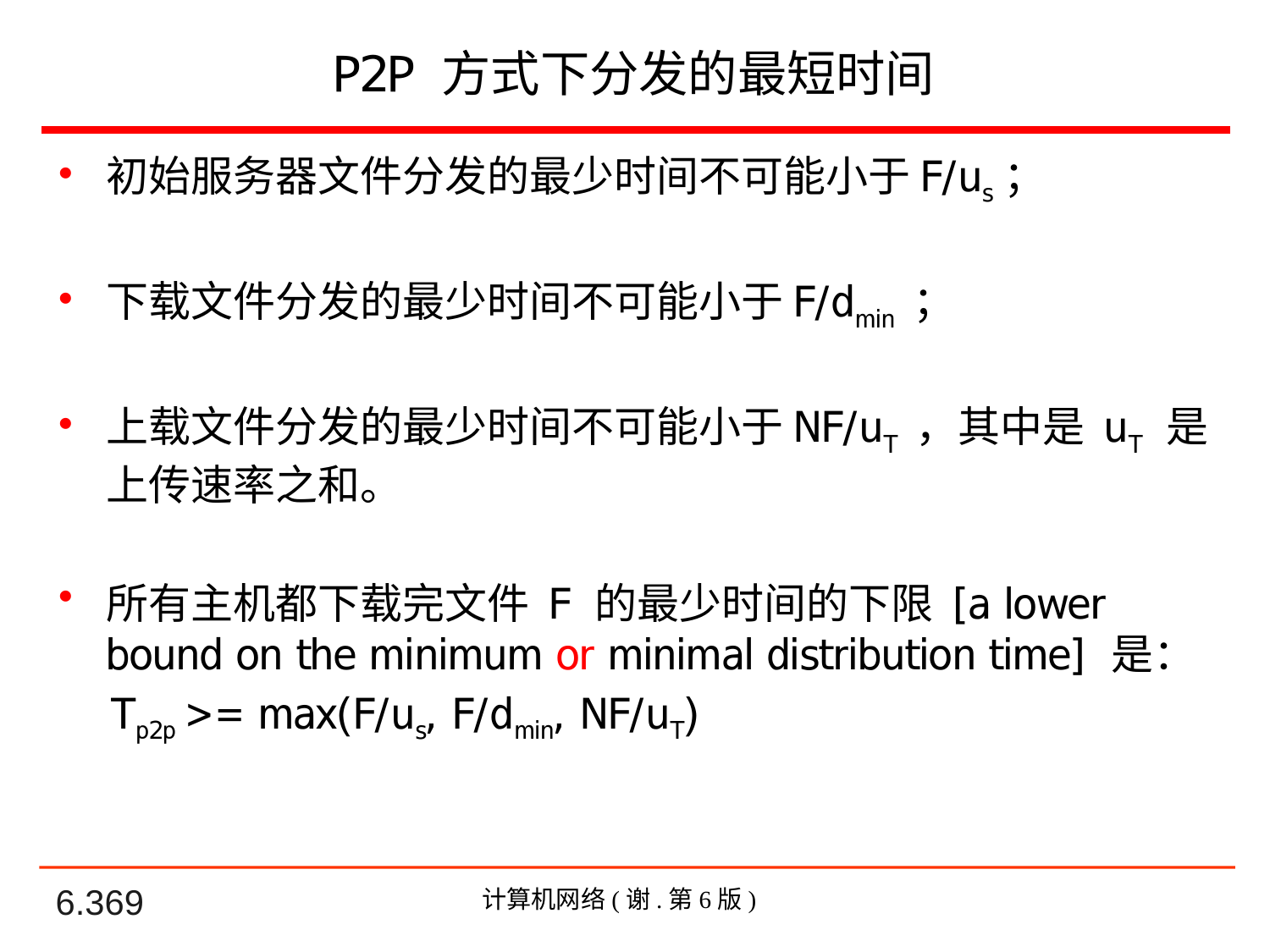

# P2P 方式下分发的最短时间
初始服务器文件分发的最少时间不可能小于F/us；

下载文件分发的最少时间不可能小于F/dmin ；

上载文件分发的最少时间不可能小于NF/uT ，其中是 uT 是上传速率之和。

所有主机都下载完文件 F 的最少时间的下限 [a lower bound on the minimum or minimal distribution time] 是：
    Tp2p >= max(F/us, F/dmin, NF/uT)